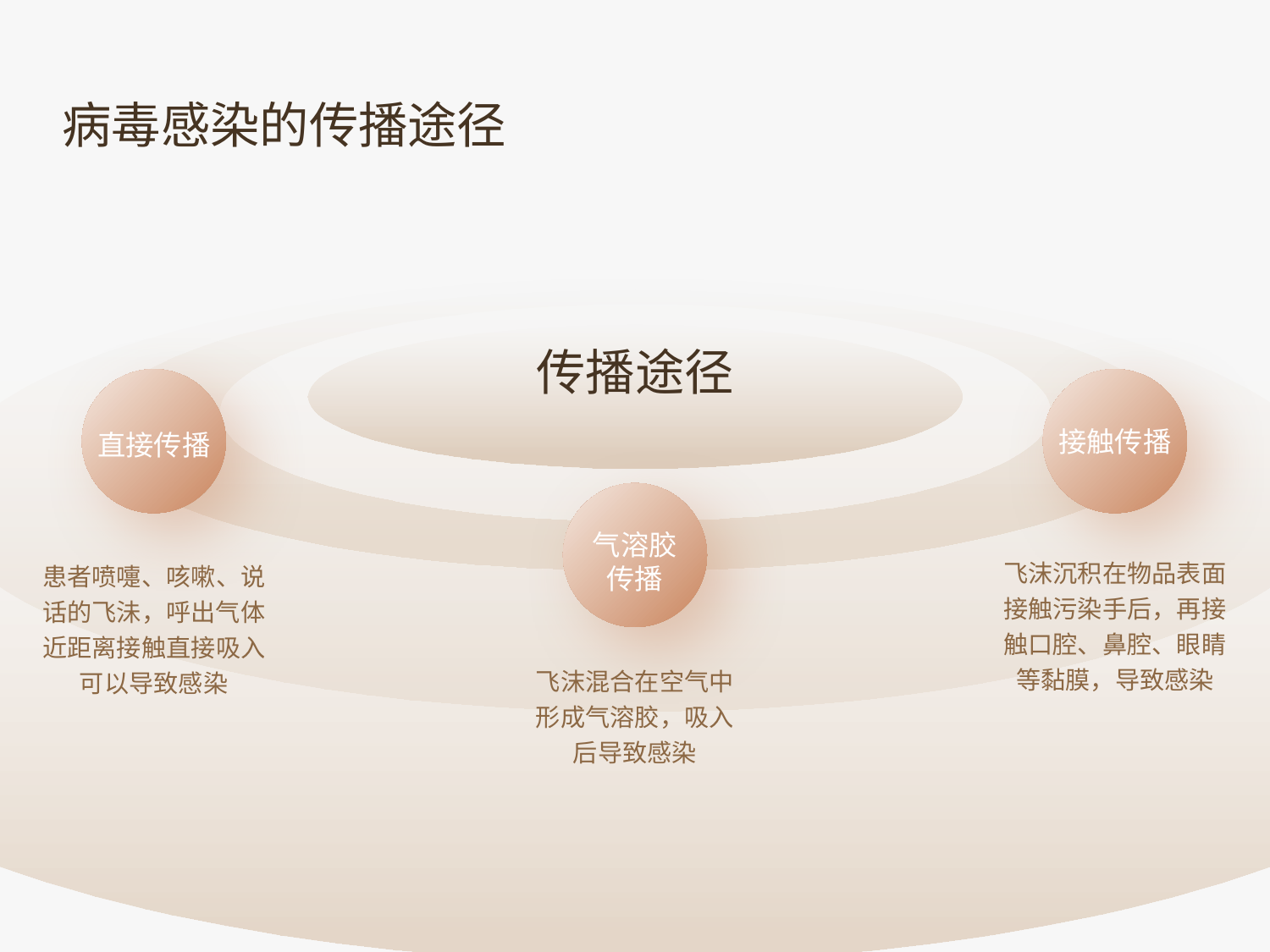

病毒感染的传播途径

传播途径

接触传播
直接传播

气溶胶
传播
飞沫沉积在物品表面接触污染手后，再接触口腔、鼻腔、眼睛等黏膜，导致感染
患者喷嚏、咳嗽、说话的飞沬，呼出气体近距离接触直接吸入可以导致感染
飞沫混合在空气中
形成气溶胶，吸入后导致感染